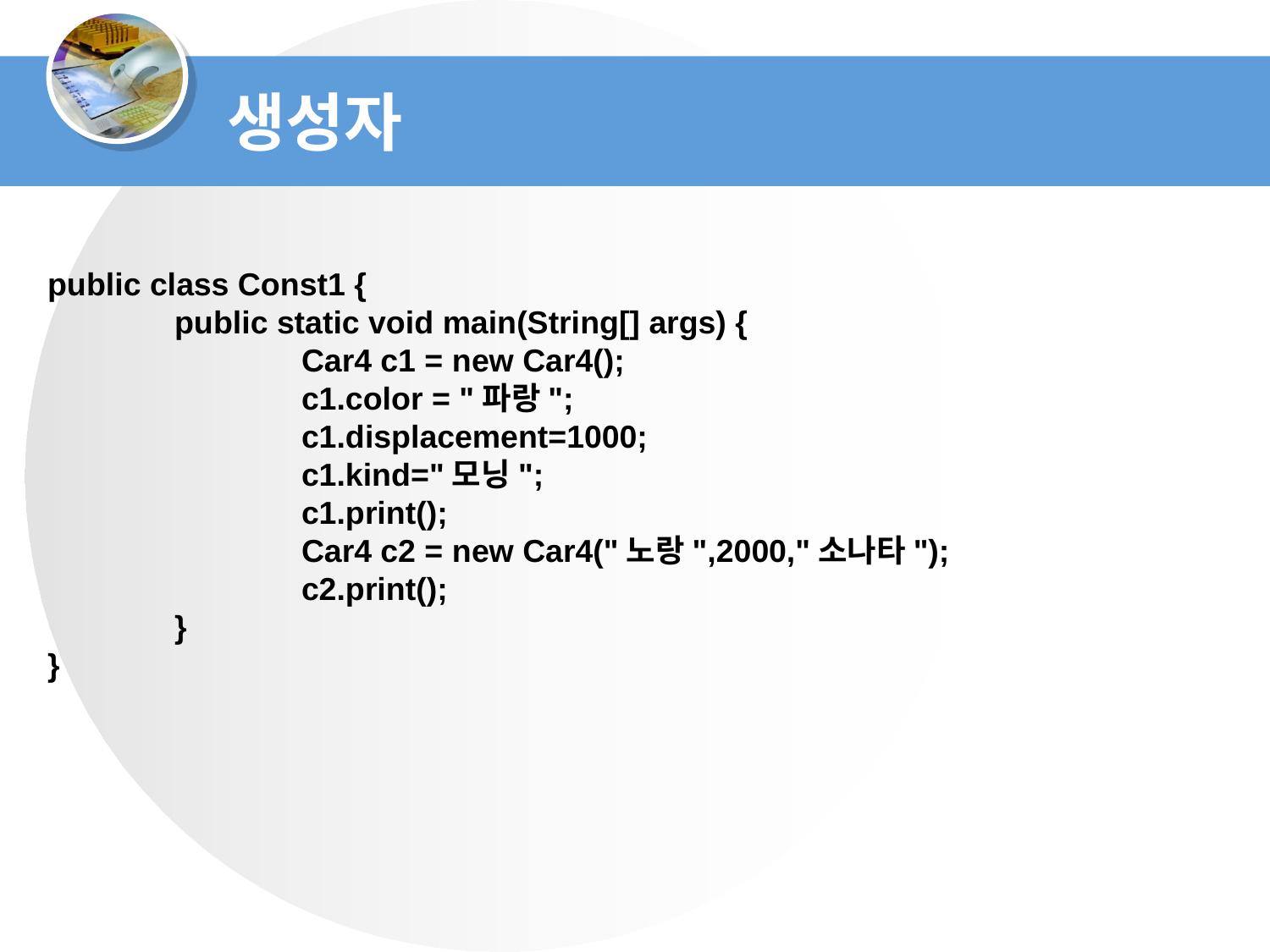

생성자

public class Const1 {
	public static void main(String[] args) {
		Car4 c1 = new Car4();
		c1.color = "파랑";
		c1.displacement=1000;
		c1.kind="모닝";
		c1.print();
		Car4 c2 = new Car4("노랑",2000,"소나타");
		c2.print();
	}
}